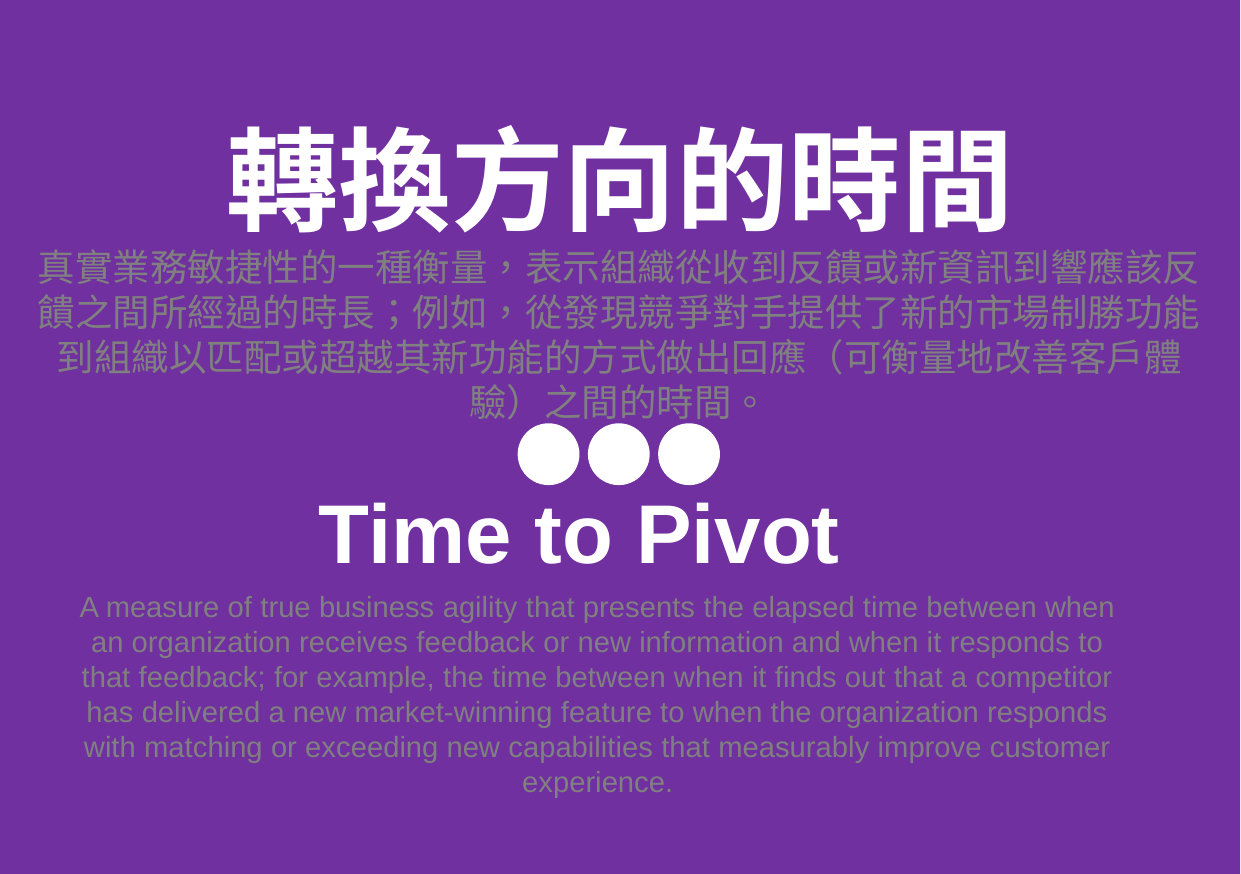

轉換方向的時間
真實業務敏捷性的一種衡量，表示組織從收到反饋或新資訊到響應該反饋之間所經過的時長；例如，從發現競爭對手提供了新的市場制勝功能到組織以匹配或超越其新功能的方式做出回應（可衡量地改善客戶體驗）之間的時間。

Time to Pivot
A measure of true business agility that presents the elapsed time between when an organization receives feedback or new information and when it responds to that feedback; for example, the time between when it finds out that a competitor has delivered a new market-winning feature to when the organization responds with matching or exceeding new capabilities that measurably improve customer experience.